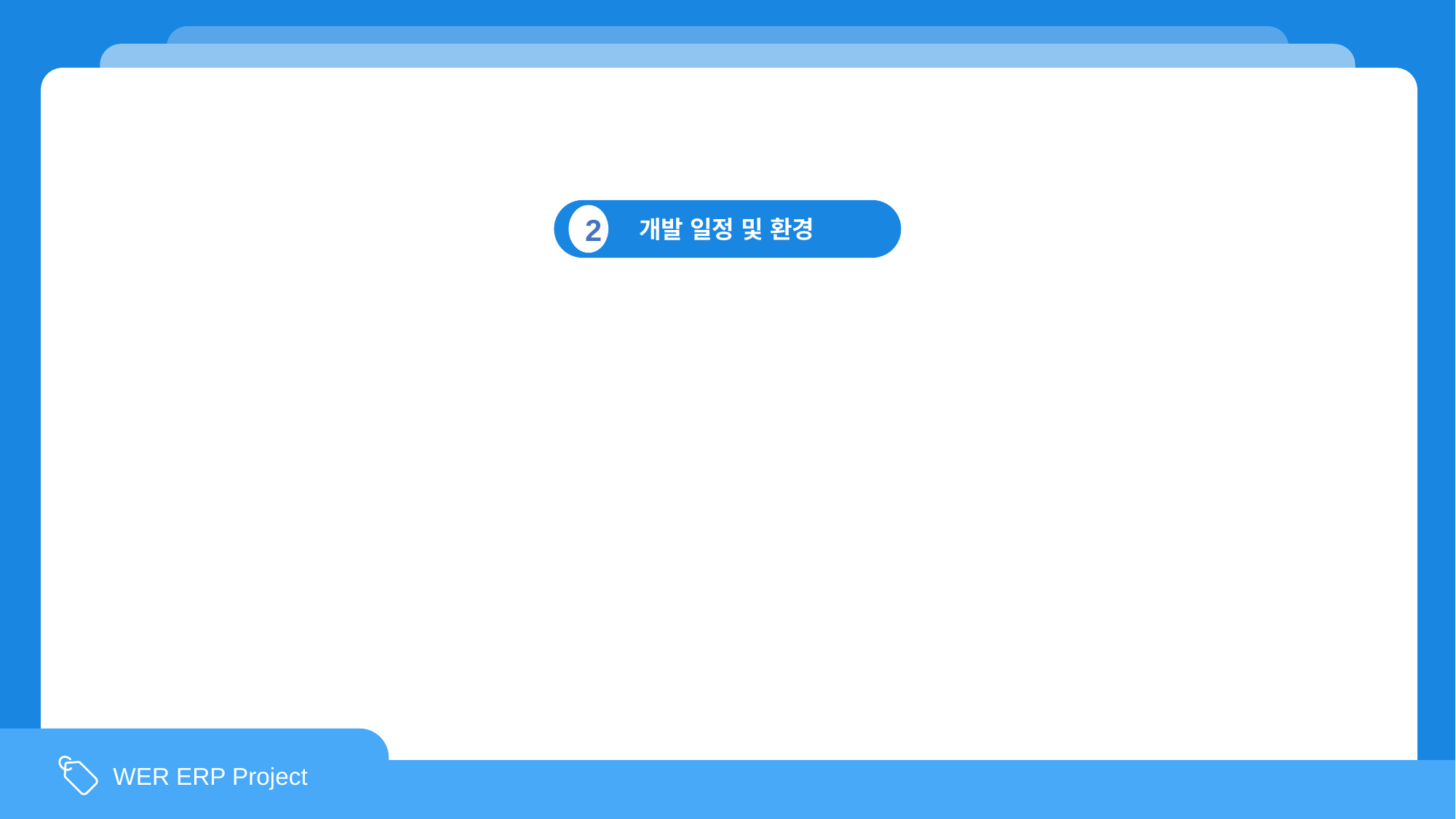

`
 개발 일정 및 환경
2

WER ERP Project